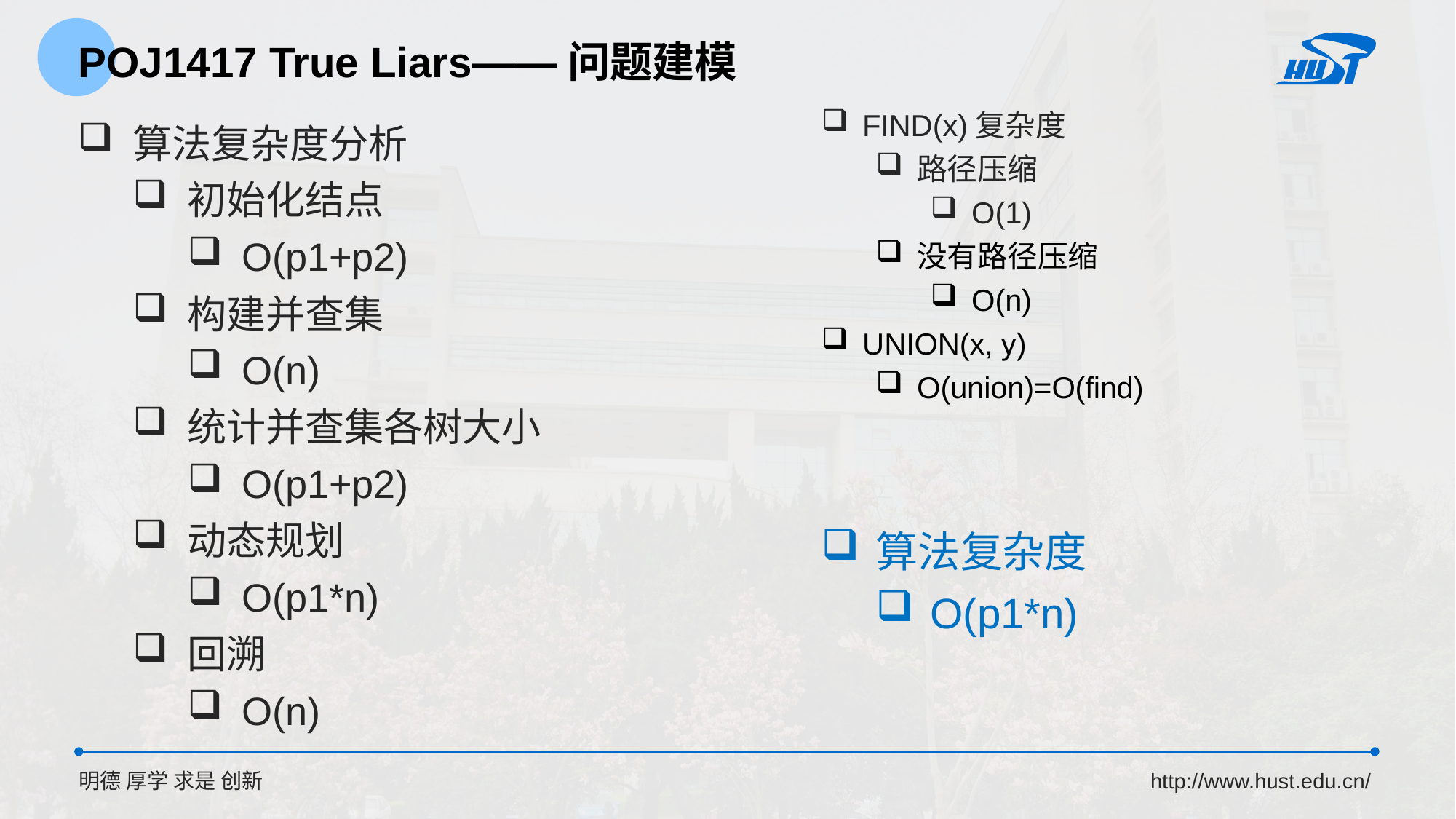

POJ1417 True Liars——问题建模
FIND(x)复杂度
路径压缩
O(1)
没有路径压缩
O(n)
UNION(x, y)
O(union)=O(find)
算法复杂度分析
初始化结点
O(p1+p2)
构建并查集
O(n)
统计并查集各树大小
O(p1+p2)
动态规划
O(p1*n)
回溯
O(n)
算法复杂度
O(p1*n)